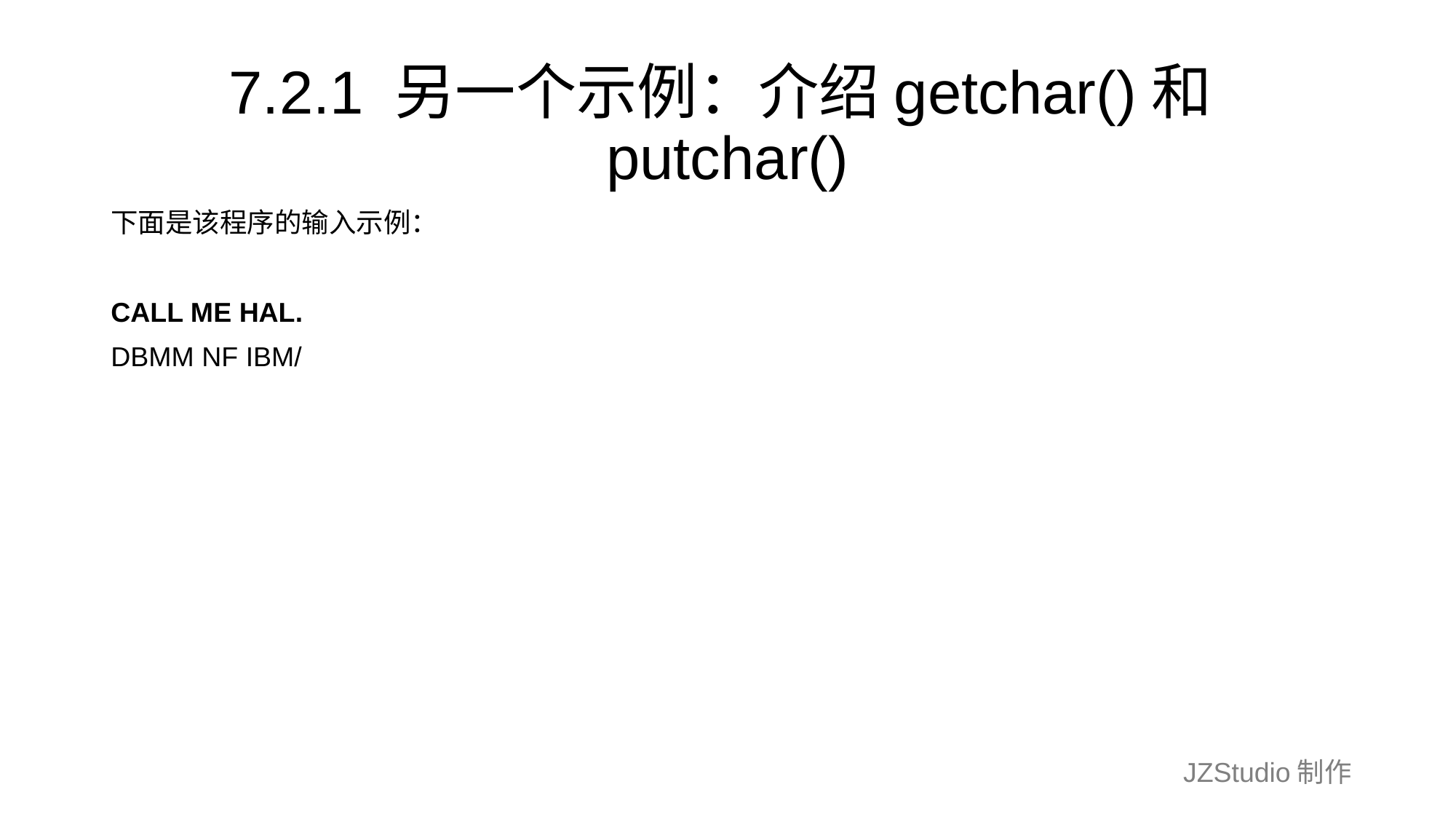

# 7.2.1 另一个示例：介绍getchar()和putchar()
下面是该程序的输入示例：

CALL ME HAL.
DBMM NF IBM/